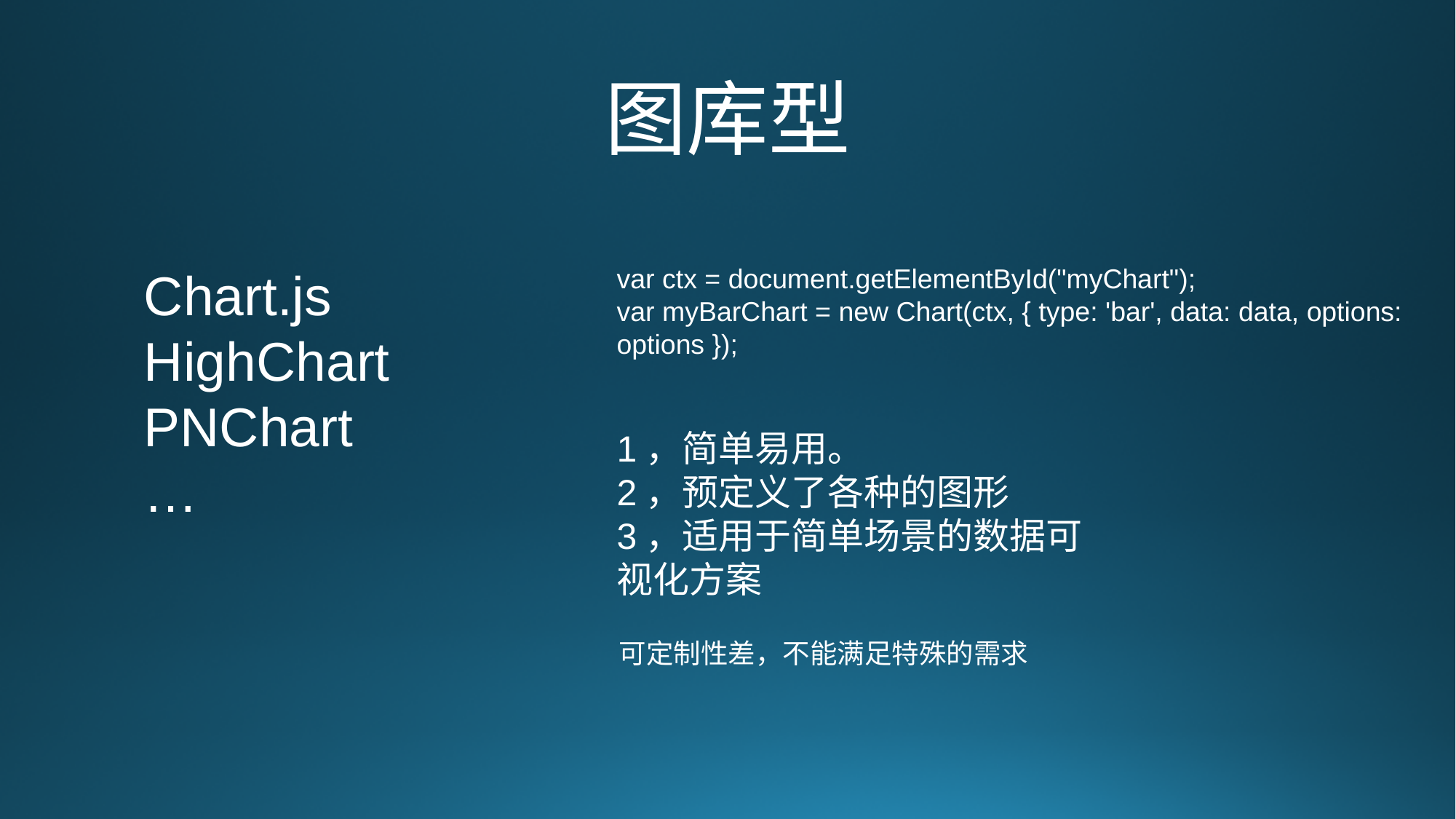

# 图库型
Chart.js
HighChart
PNChart
…

var ctx = document.getElementById("myChart");
var myBarChart = new Chart(ctx, { type: 'bar', data: data, options: options });
1，简单易用。
2，预定义了各种的图形
3，适用于简单场景的数据可视化方案

可定制性差，不能满足特殊的需求